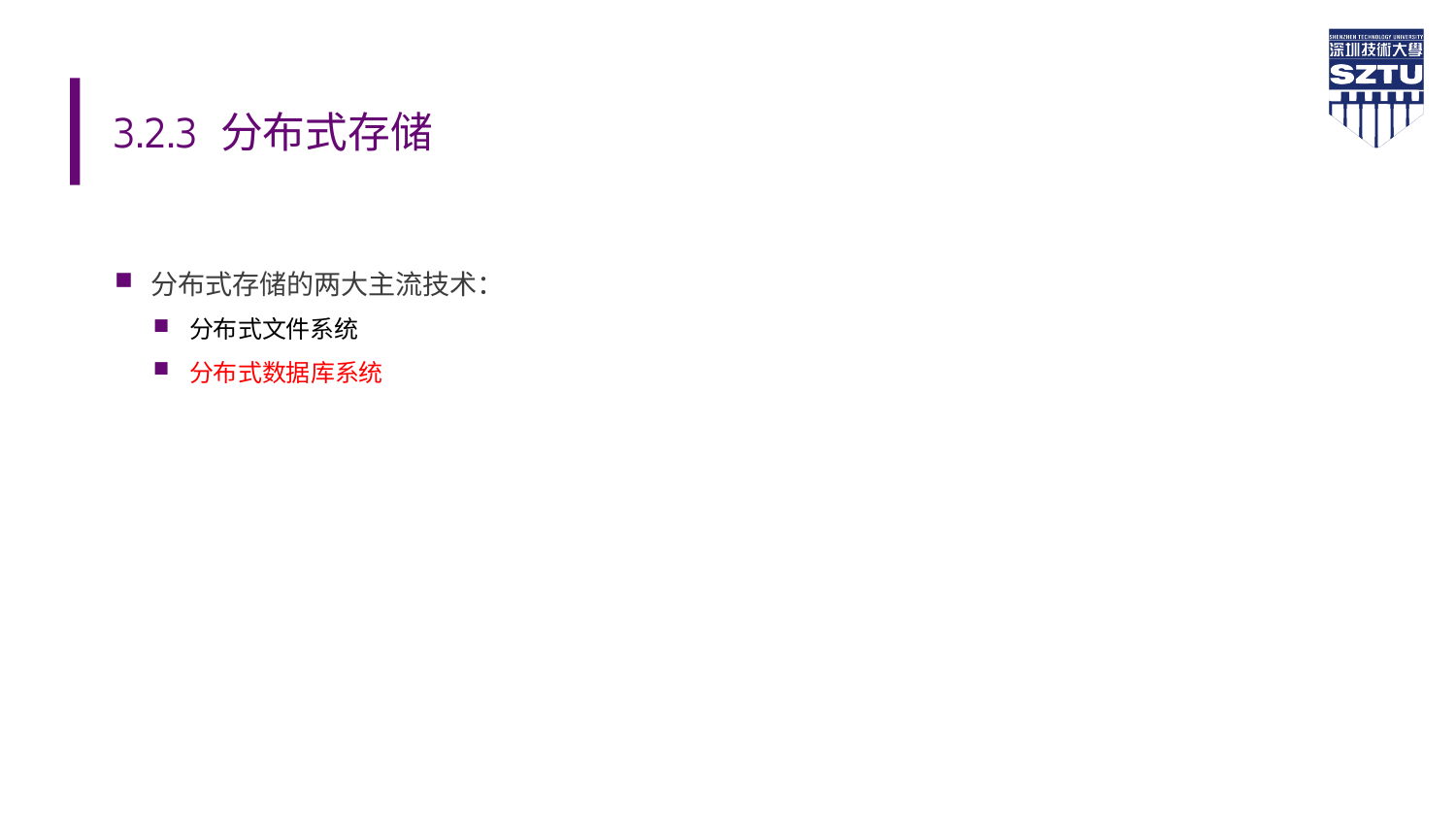

# 3.2.3 分布式存储
分布式存储的两大主流技术：
分布式文件系统
分布式数据库系统